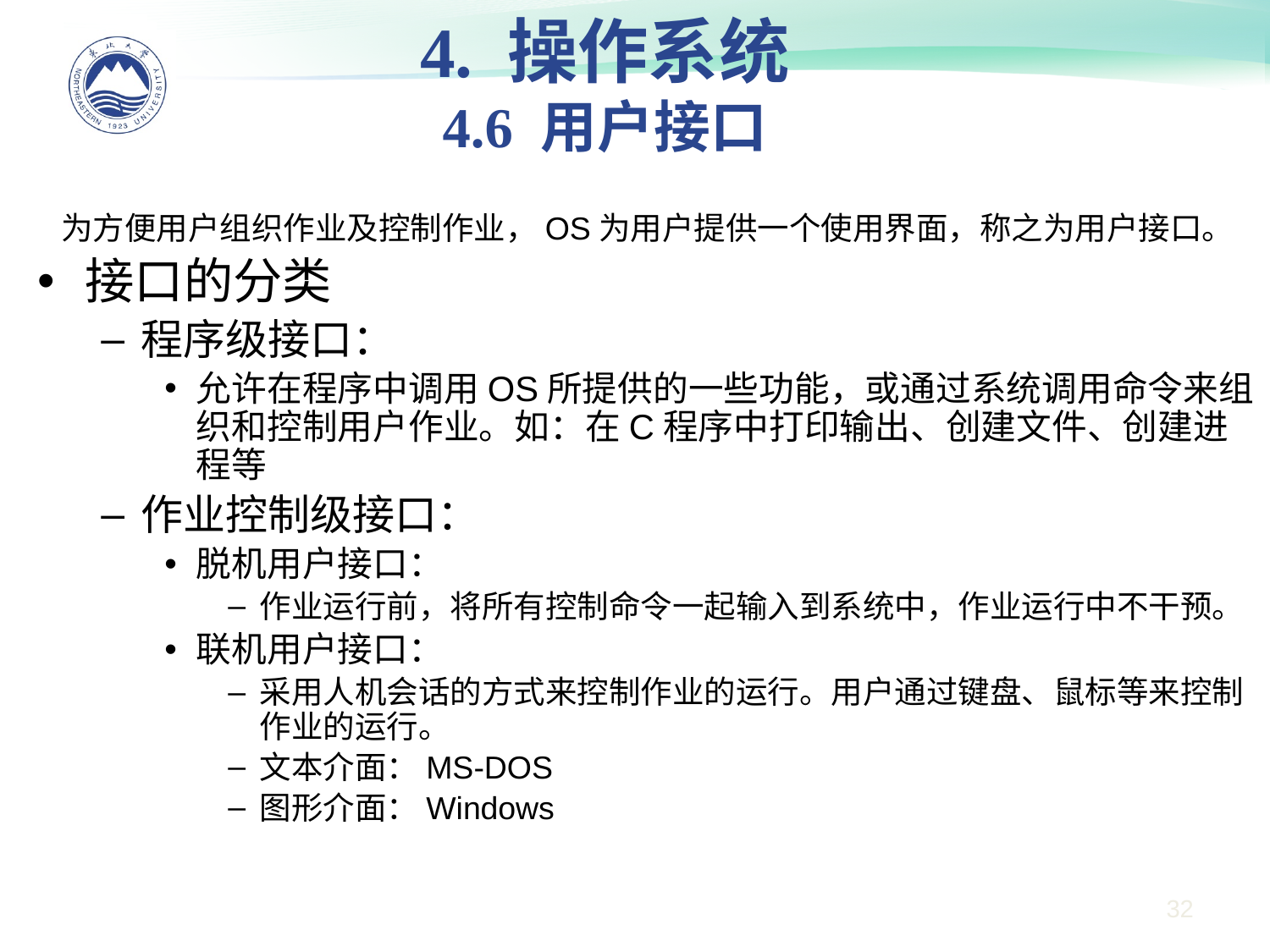

4. 操作系统
4.6 用户接口
为方便用户组织作业及控制作业，OS为用户提供一个使用界面，称之为用户接口。
接口的分类
程序级接口：
允许在程序中调用OS所提供的一些功能，或通过系统调用命令来组织和控制用户作业。如：在C程序中打印输出、创建文件、创建进程等
作业控制级接口：
脱机用户接口：
作业运行前，将所有控制命令一起输入到系统中，作业运行中不干预。
联机用户接口：
采用人机会话的方式来控制作业的运行。用户通过键盘、鼠标等来控制作业的运行。
文本介面：MS-DOS
图形介面：Windows
32